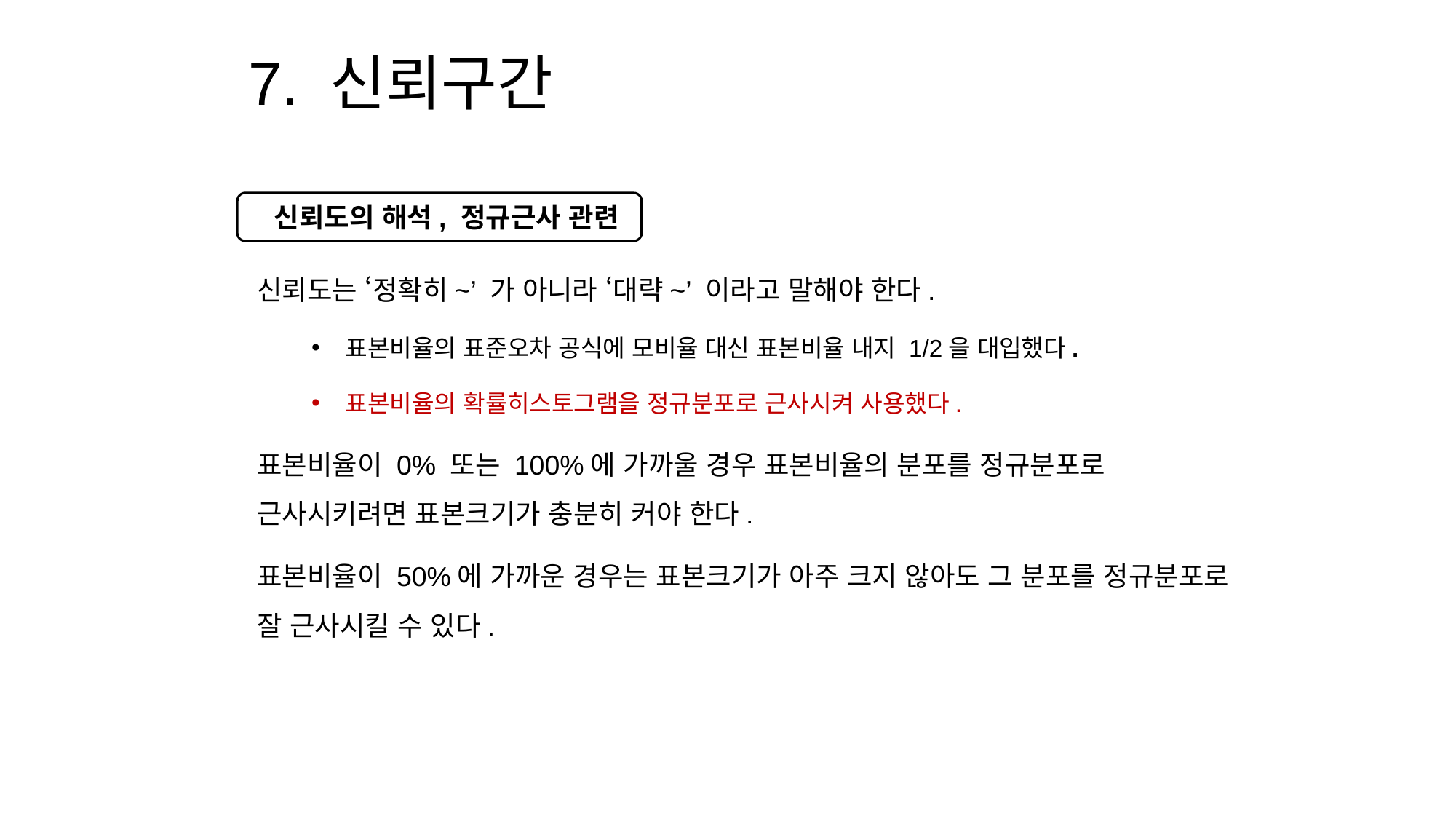

# 7. 신뢰구간
 신뢰도의 해석, 정규근사 관련
신뢰도는 ‘정확히~’ 가 아니라 ‘대략~’ 이라고 말해야 한다.
표본비율의 표준오차 공식에 모비율 대신 표본비율 내지 1/2을 대입했다.
표본비율의 확률히스토그램을 정규분포로 근사시켜 사용했다.
표본비율이 0% 또는 100%에 가까울 경우 표본비율의 분포를 정규분포로 근사시키려면 표본크기가 충분히 커야 한다.
표본비율이 50%에 가까운 경우는 표본크기가 아주 크지 않아도 그 분포를 정규분포로 잘 근사시킬 수 있다.